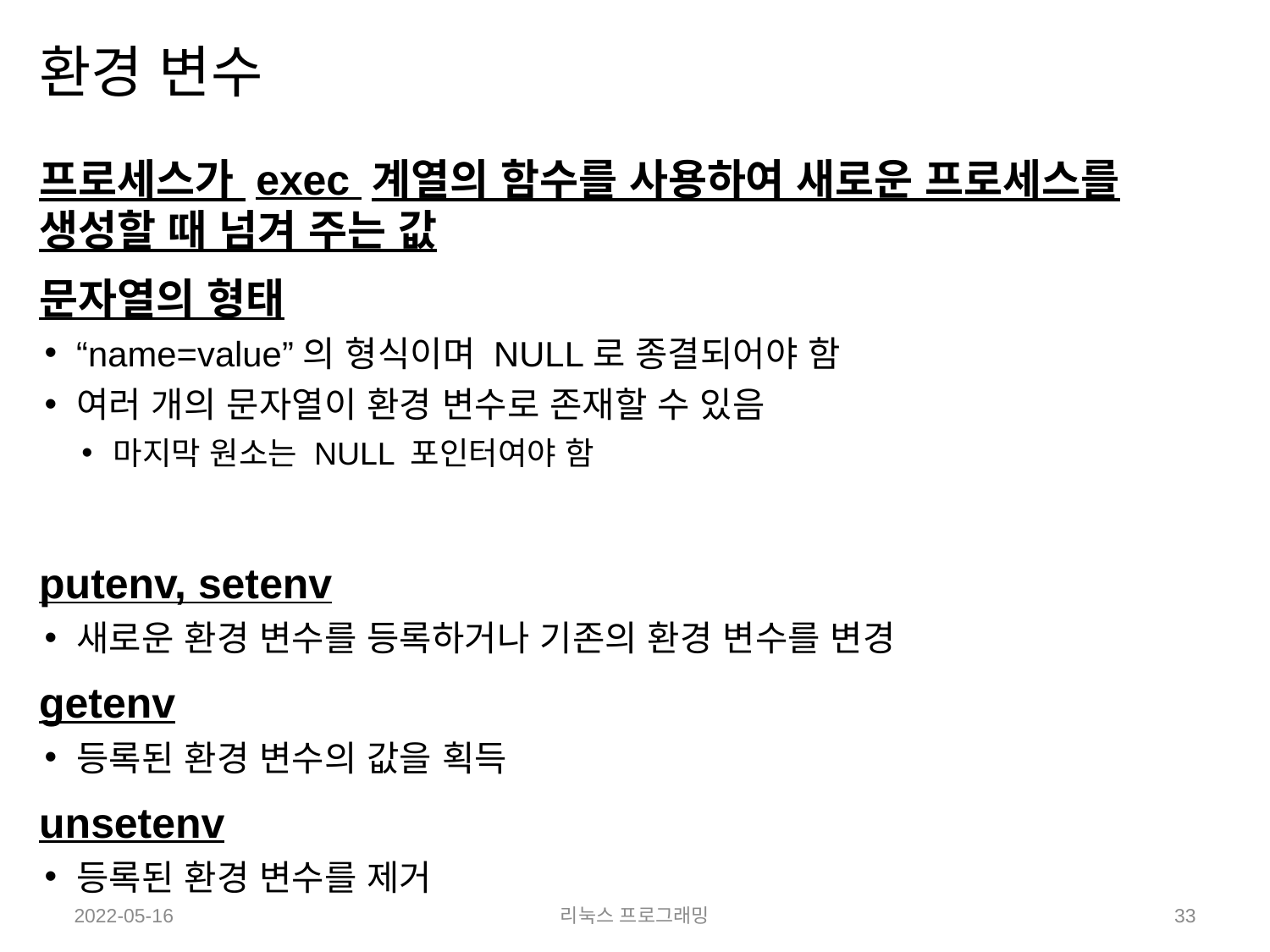

# 환경 변수
프로세스가 exec 계열의 함수를 사용하여 새로운 프로세스를 생성할 때 넘겨 주는 값
문자열의 형태
“name=value”의 형식이며 NULL로 종결되어야 함
여러 개의 문자열이 환경 변수로 존재할 수 있음
마지막 원소는 NULL 포인터여야 함

putenv, setenv
새로운 환경 변수를 등록하거나 기존의 환경 변수를 변경
getenv
등록된 환경 변수의 값을 획득
unsetenv
등록된 환경 변수를 제거

2022-05-16
리눅스 프로그래밍
33